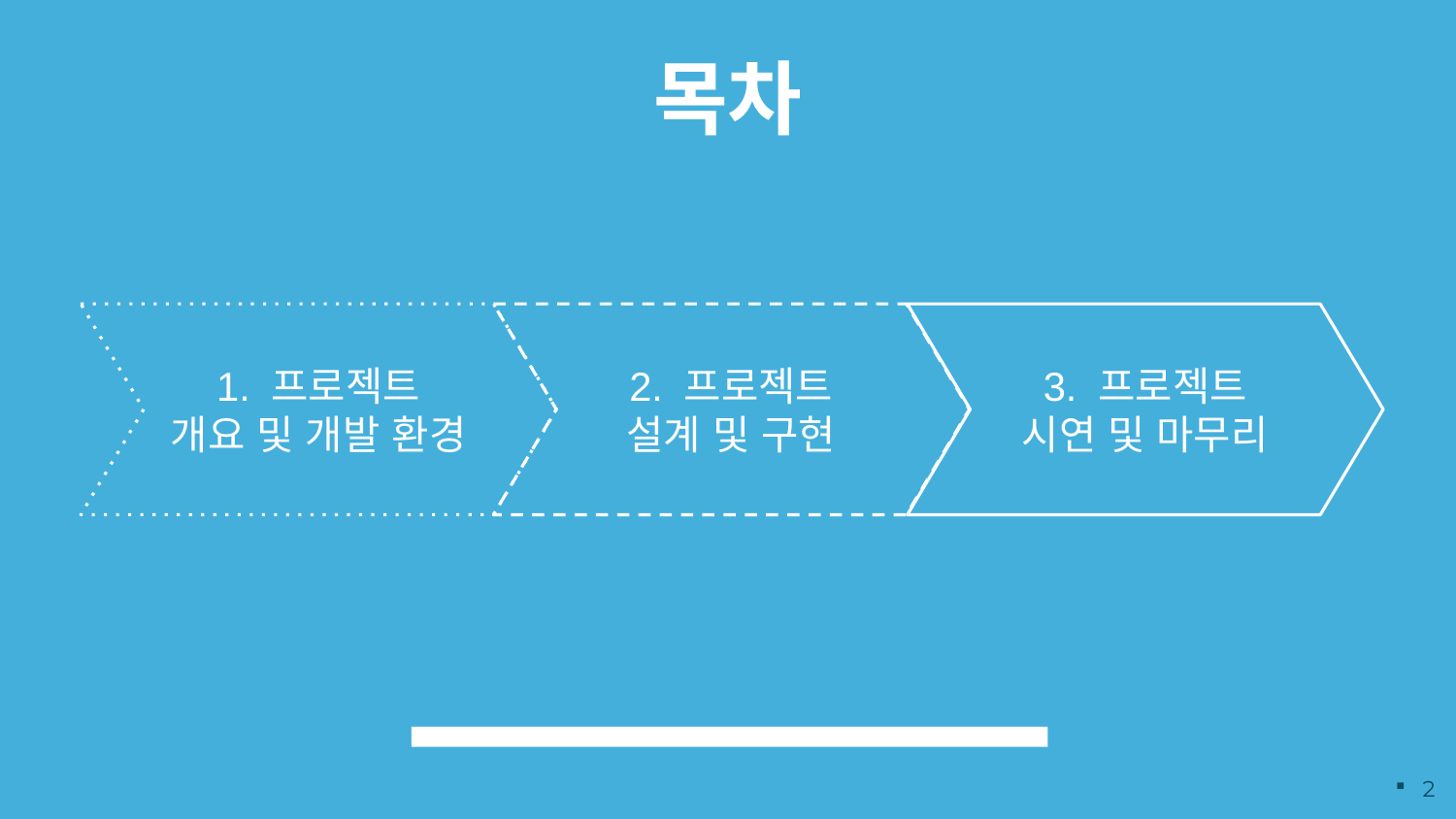

# 목차
1. 프로젝트
개요 및 개발 환경
2. 프로젝트
설계 및 구현
3. 프로젝트
시연 및 마무리
2